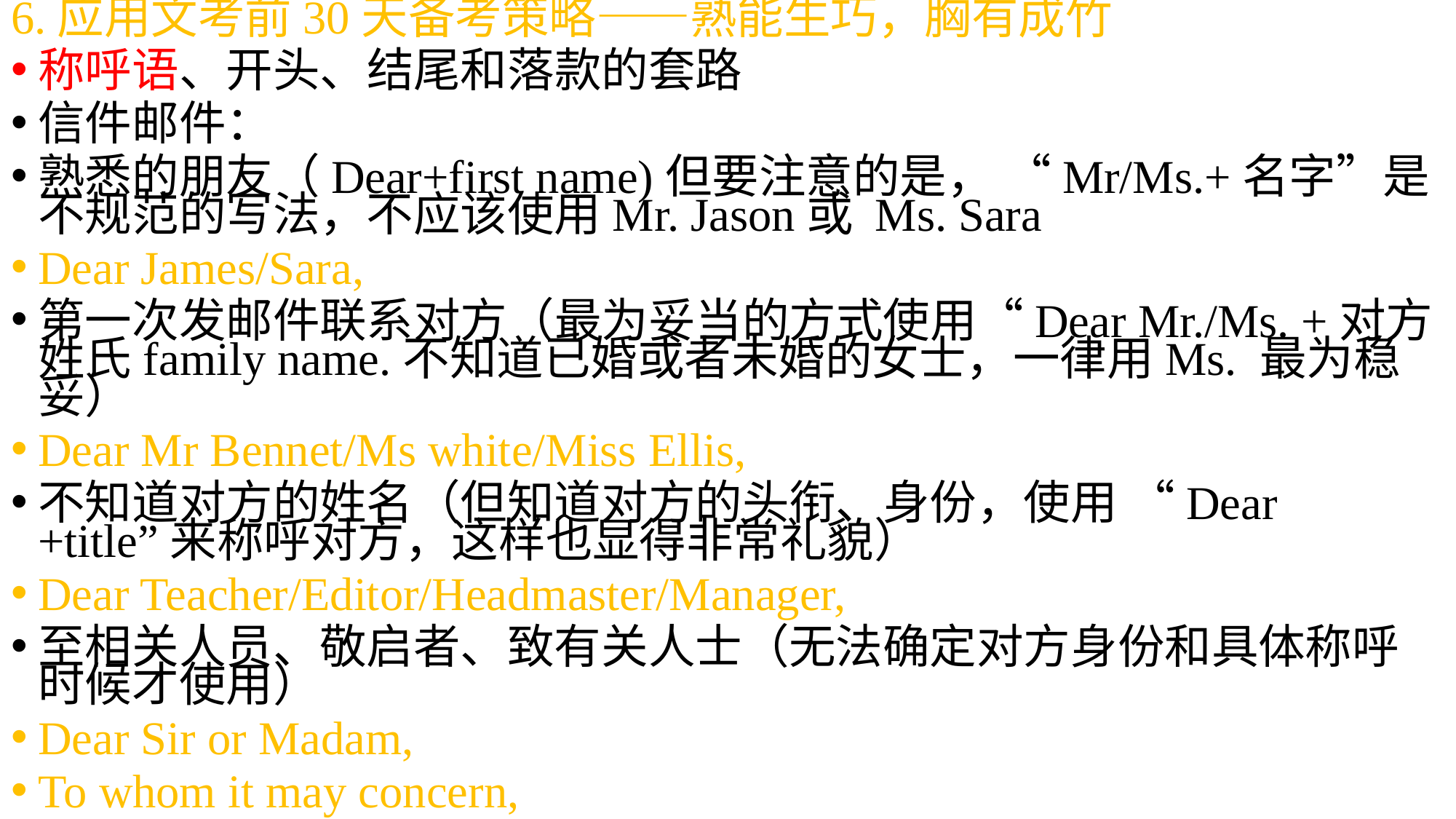

6.应用文考前30天备考策略——熟能生巧，胸有成竹
称呼语、开头、结尾和落款的套路
信件邮件：
熟悉的朋友（Dear+first name)但要注意的是， “Mr/Ms.+名字”是不规范的写法，不应该使用Mr. Jason或 Ms. Sara
Dear James/Sara,
第一次发邮件联系对方（最为妥当的方式使用“Dear Mr./Ms. +对方姓氏family name.不知道已婚或者未婚的女士，一律用Ms. 最为稳妥）
Dear Mr Bennet/Ms white/Miss Ellis,
不知道对方的姓名（但知道对方的头衔、身份，使用 “Dear +title”来称呼对方，这样也显得非常礼貌）
Dear Teacher/Editor/Headmaster/Manager,
至相关人员、敬启者、致有关人士（无法确定对方身份和具体称呼时候才使用）
Dear Sir or Madam,
To whom it may concern,